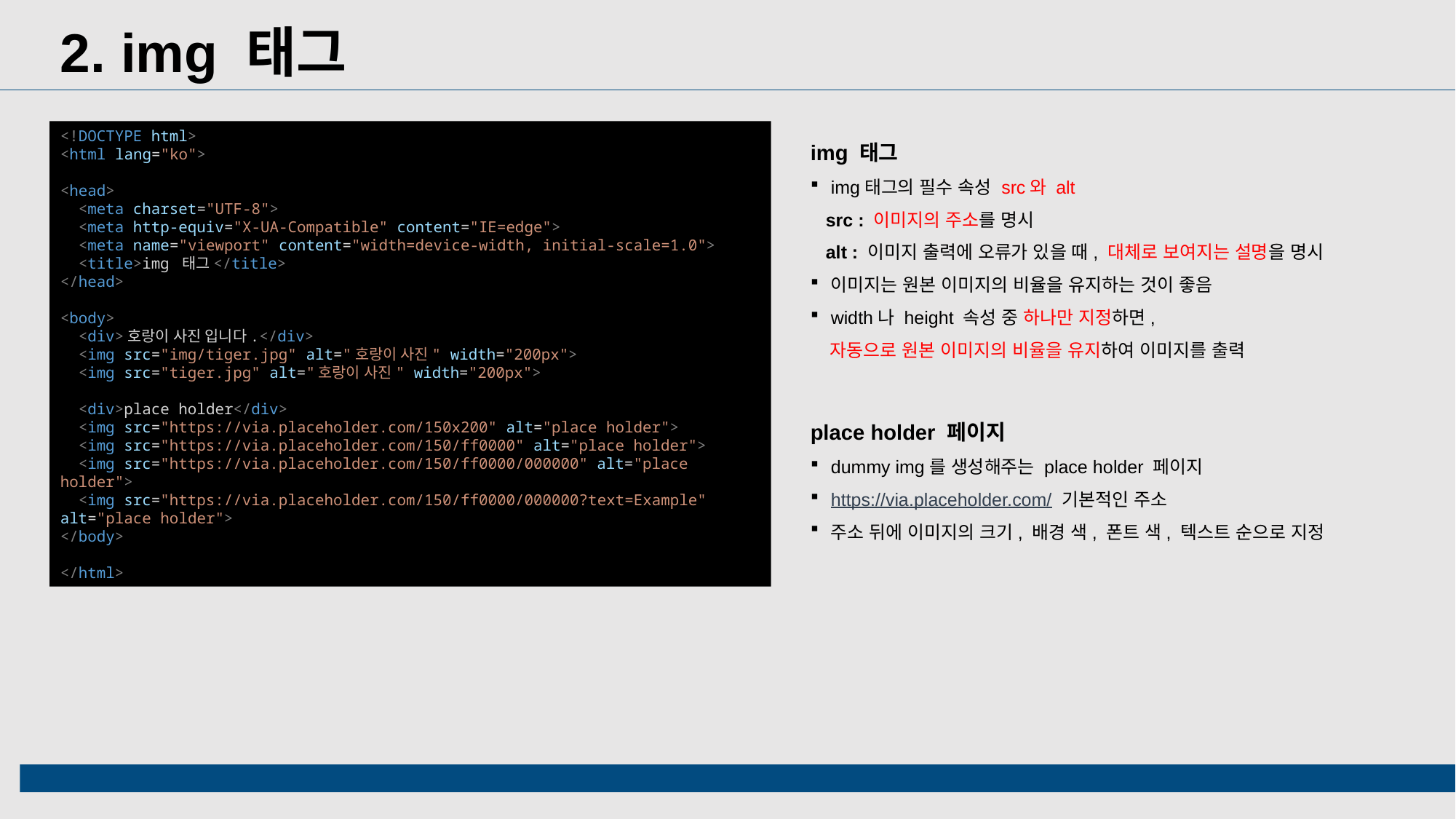

2. img 태그
<!DOCTYPE html>
<html lang="ko">
<head>
  <meta charset="UTF-8">
  <meta http-equiv="X-UA-Compatible" content="IE=edge">
  <meta name="viewport" content="width=device-width, initial-scale=1.0">
  <title>img 태그</title>
</head>
<body>
  <div>호랑이 사진 입니다.</div>
  <img src="img/tiger.jpg" alt="호랑이 사진" width="200px">
  <img src="tiger.jpg" alt="호랑이 사진" width="200px">
  <div>place holder</div>
  <img src="https://via.placeholder.com/150x200" alt="place holder">
  <img src="https://via.placeholder.com/150/ff0000" alt="place holder">
  <img src="https://via.placeholder.com/150/ff0000/000000" alt="place holder">
  <img src="https://via.placeholder.com/150/ff0000/000000?text=Example" alt="place holder">
</body>
</html>
img 태그
img태그의 필수 속성 src와 alt
   src : 이미지의 주소를 명시
   alt : 이미지 출력에 오류가 있을 때, 대체로 보여지는 설명을 명시
이미지는 원본 이미지의 비율을 유지하는 것이 좋음
width나 height 속성 중 하나만 지정하면,
   자동으로 원본 이미지의 비율을 유지하여 이미지를 출력
place holder 페이지
dummy img를 생성해주는 place holder 페이지
https://via.placeholder.com/ 기본적인 주소
주소 뒤에 이미지의 크기, 배경 색, 폰트 색, 텍스트 순으로 지정